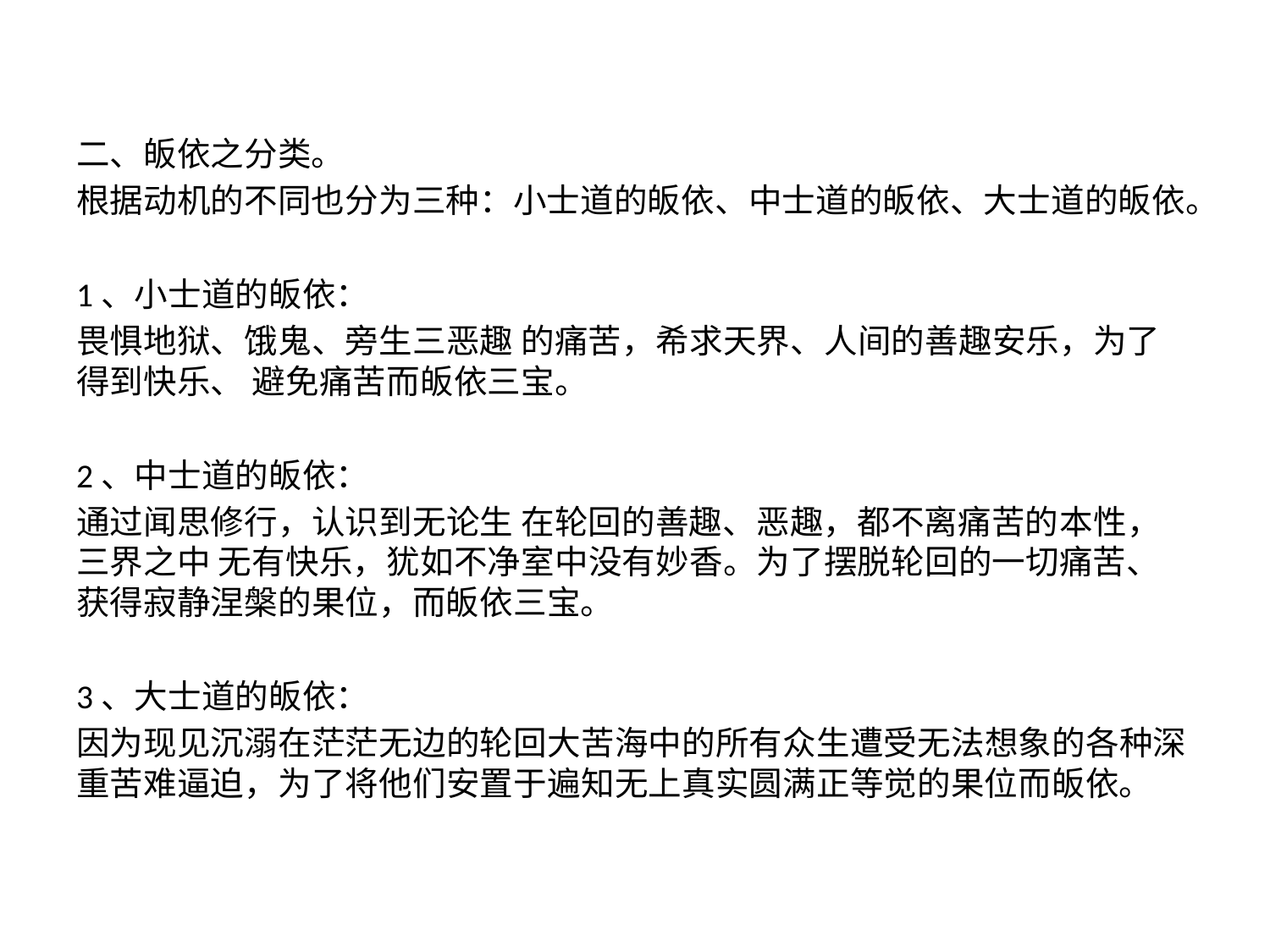

#
二、皈依之分类。
根据动机的不同也分为三种：小士道的皈依、中士道的皈依、大士道的皈依。

1、小士道的皈依：
畏惧地狱、饿鬼、旁生三恶趣 的痛苦，希求天界、人间的善趣安乐，为了得到快乐、 避免痛苦而皈依三宝。

2、中士道的皈依：
通过闻思修行，认识到无论生 在轮回的善趣、恶趣，都不离痛苦的本性，三界之中 无有快乐，犹如不净室中没有妙香。为了摆脱轮回的一切痛苦、获得寂静涅槃的果位，而皈依三宝。

3、大士道的皈依：
因为现见沉溺在茫茫无边的轮回大苦海中的所有众生遭受无法想象的各种深重苦难逼迫，为了将他们安置于遍知无上真实圆满正等觉的果位而皈依。